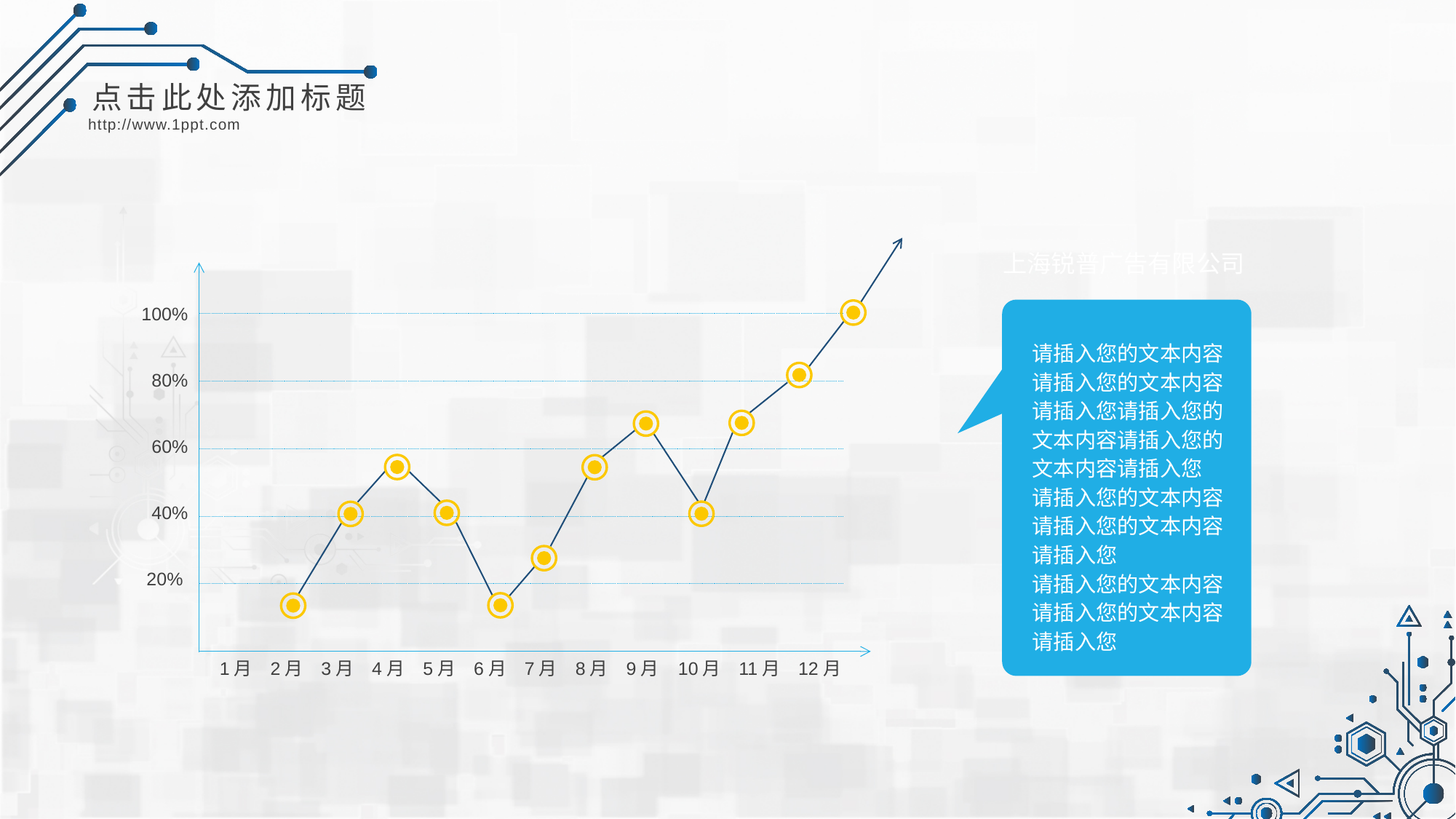

上海锐普广告有限公司
100%
80%
60%
40%
20%
1月
2月
3月
4月
5月
6月
7月
8月
9月
10月
11月
12月

请插入您的文本内容请插入您的文本内容请插入您请插入您的文本内容请插入您的文本内容请插入您
请插入您的文本内容请插入您的文本内容请插入您
请插入您的文本内容请插入您的文本内容请插入您